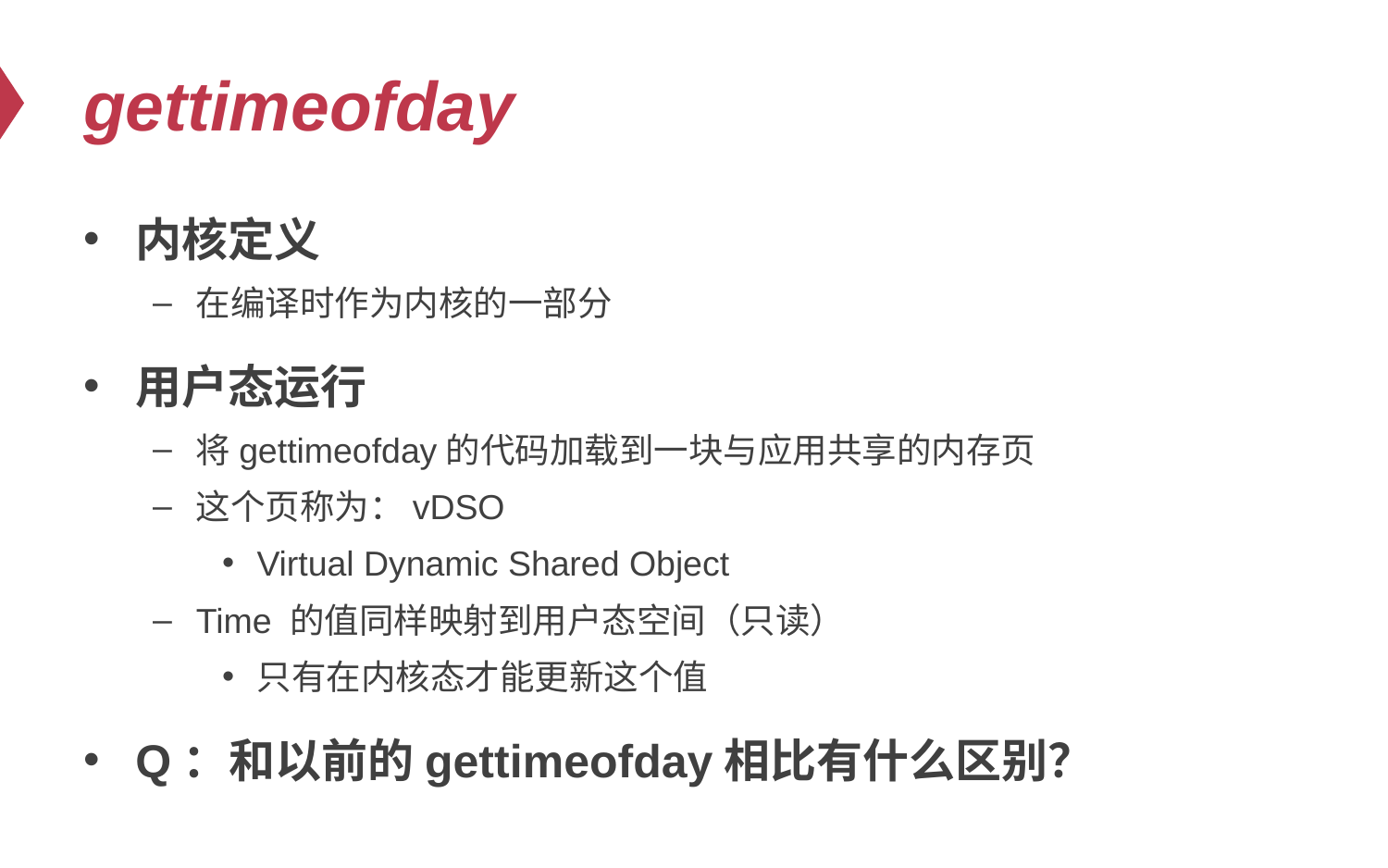

# gettimeofday
内核定义
在编译时作为内核的一部分
用户态运行
将gettimeofday的代码加载到一块与应用共享的内存页
这个页称为：vDSO
Virtual Dynamic Shared Object
Time 的值同样映射到用户态空间（只读）
只有在内核态才能更新这个值
Q：和以前的gettimeofday相比有什么区别？